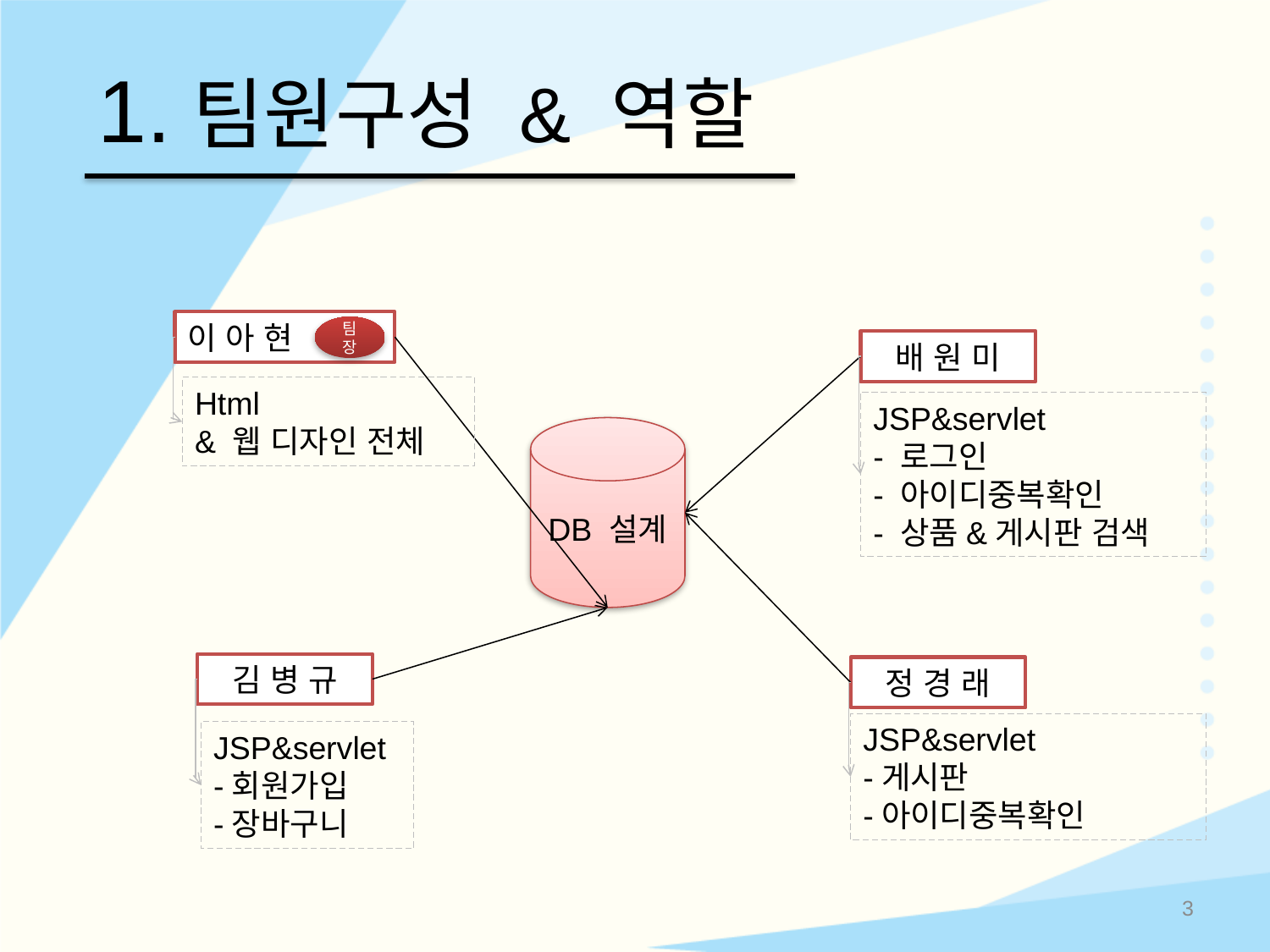

# 1.팀원구성 & 역할
이 아 현
팀장
배 원 미
Html
& 웹 디자인 전체
JSP&servlet
- 로그인
- 아이디중복확인
- 상품&게시판 검색
DB 설계
김 병 규
정 경 래
JSP&servlet
-게시판
-아이디중복확인
JSP&servlet
-회원가입
-장바구니
3